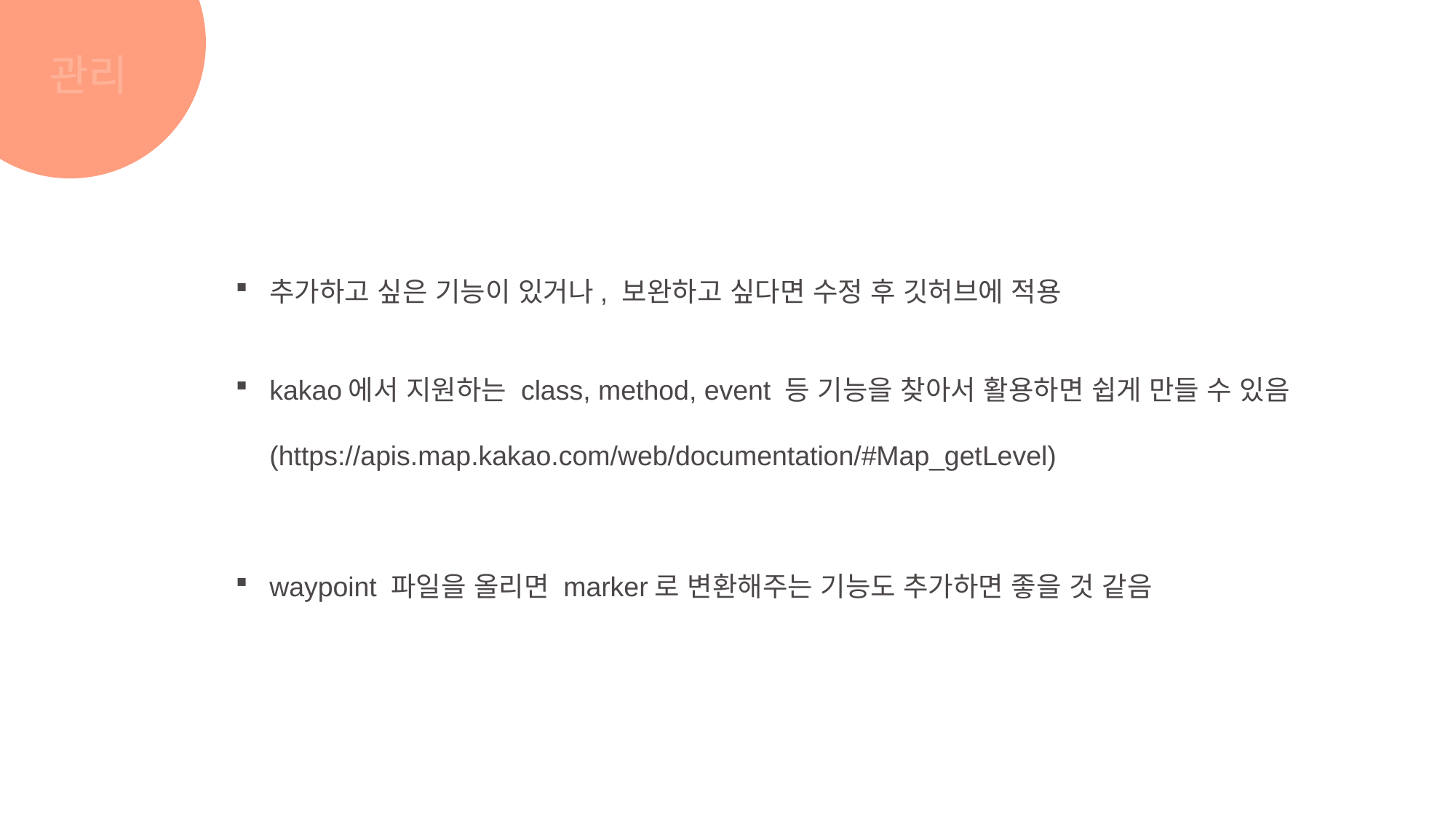

관리
추가하고 싶은 기능이 있거나, 보완하고 싶다면 수정 후 깃허브에 적용
kakao에서 지원하는 class, method, event 등 기능을 찾아서 활용하면 쉽게 만들 수 있음 (https://apis.map.kakao.com/web/documentation/#Map_getLevel)
waypoint 파일을 올리면 marker로 변환해주는 기능도 추가하면 좋을 것 같음